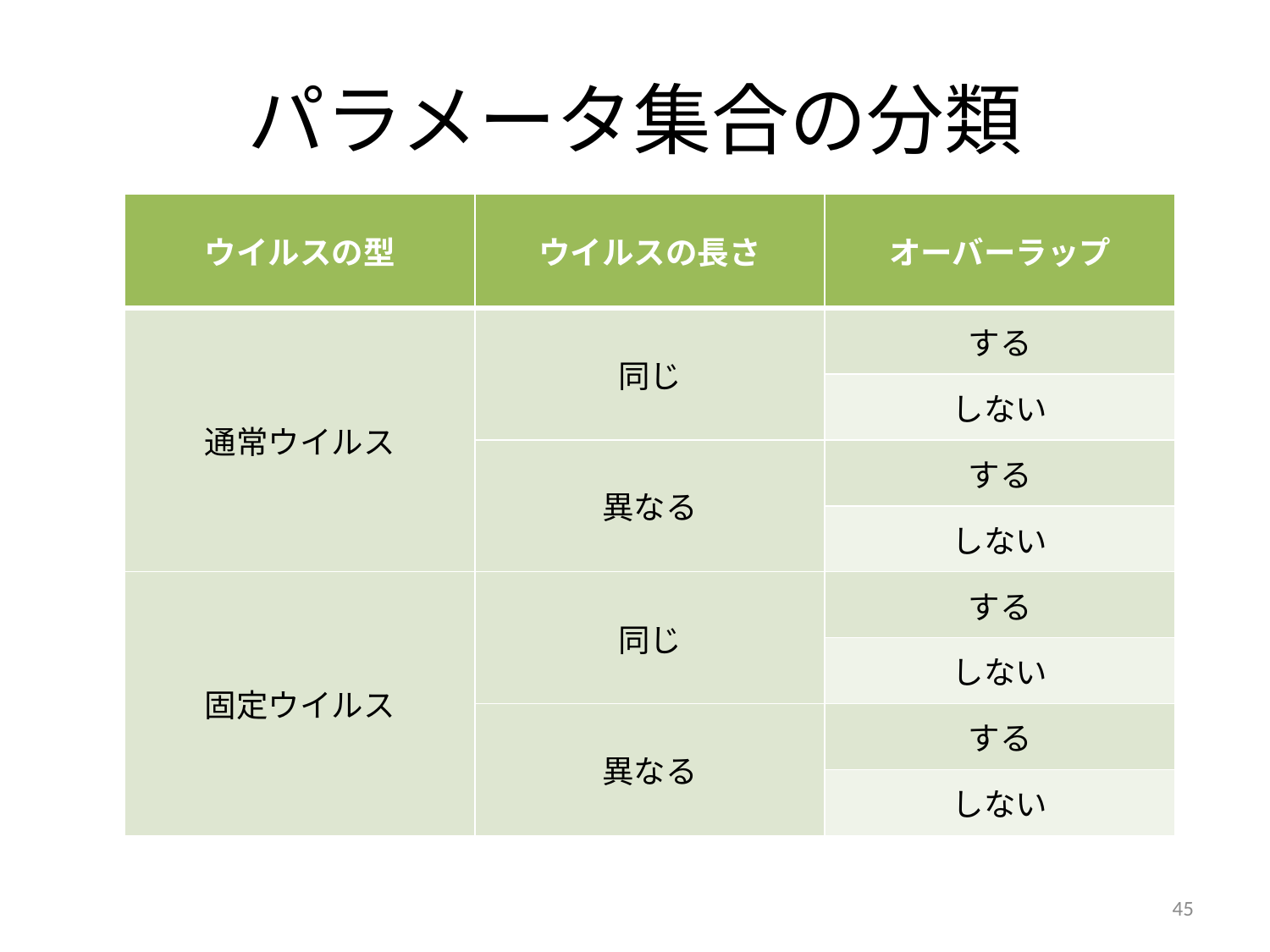

# パラメータ集合の分類
| ウイルスの型 | ウイルスの長さ | オーバーラップ |
| --- | --- | --- |
| 通常ウイルス | 同じ | する |
|  |  | しない |
|  | 異なる | する |
|  |  | しない |
| 固定ウイルス | 同じ | する |
|  |  | しない |
|  | 異なる | する |
|  |  | しない |
45